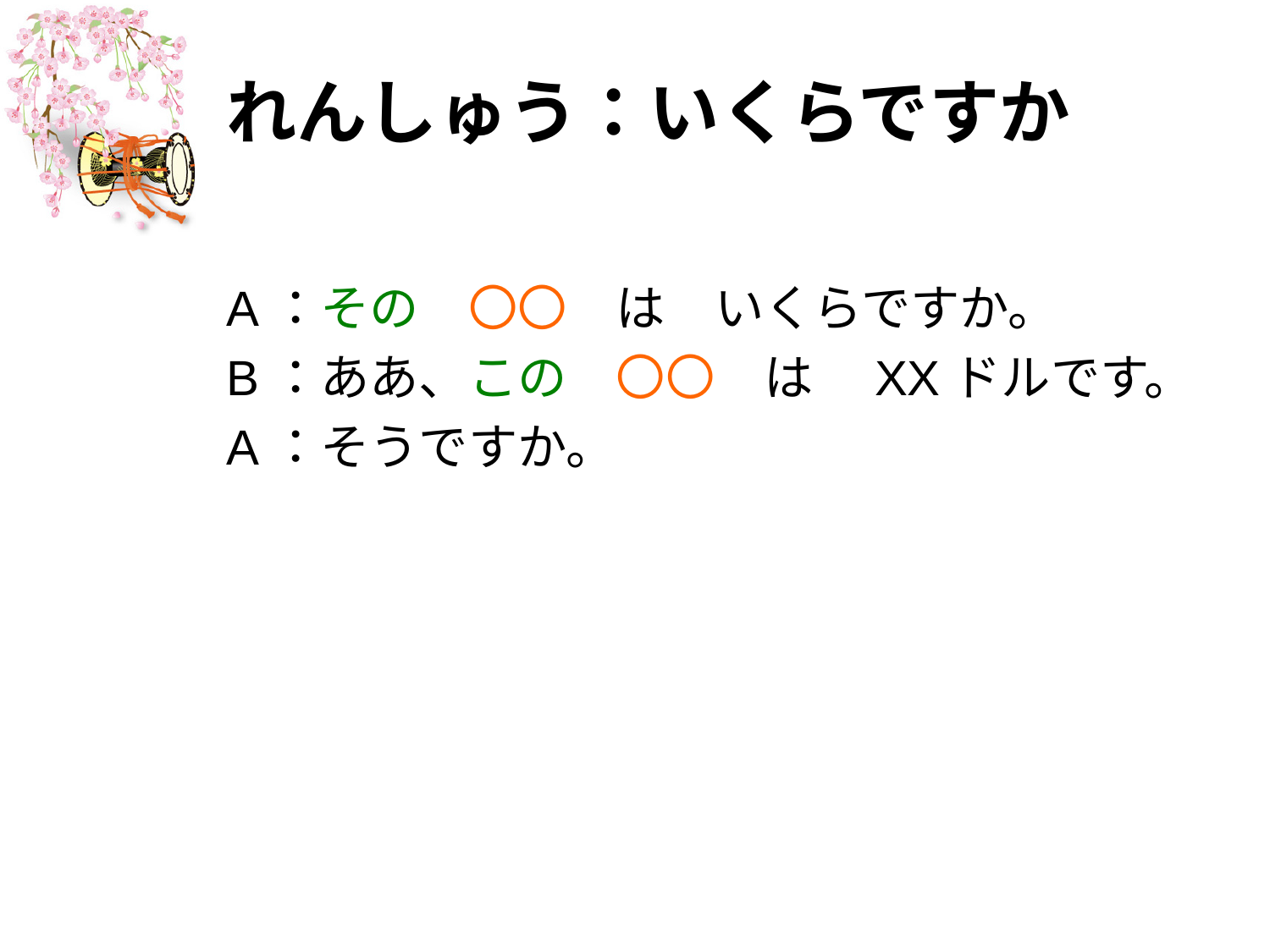

# れんしゅう：いくらですか
A：その　〇〇　は　いくらですか。
B：ああ、この　〇〇　は　XXドルです。
A：そうですか。